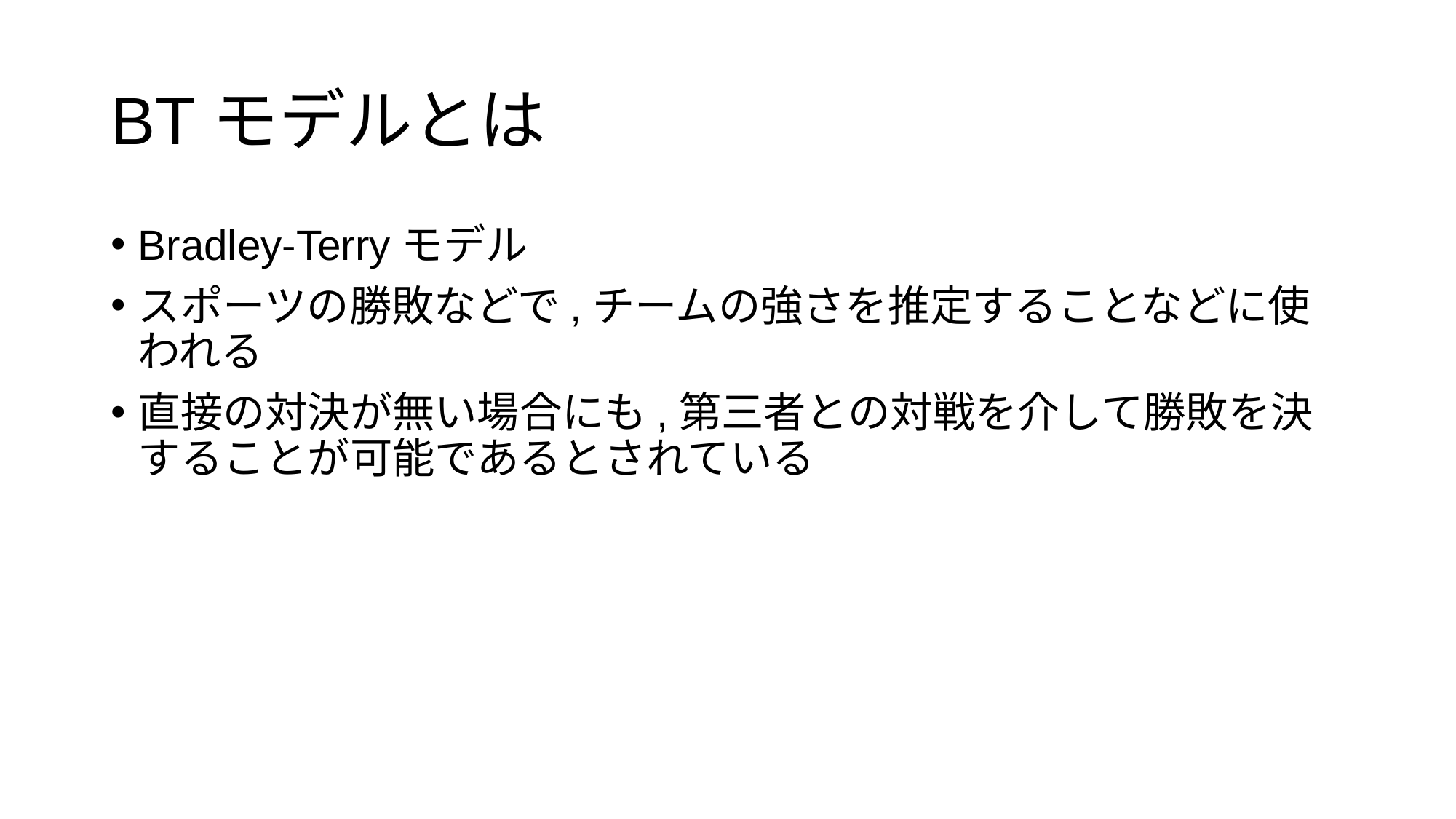

# BTモデルとは
Bradley-Terryモデル
スポーツの勝敗などで,チームの強さを推定することなどに使われる
直接の対決が無い場合にも,第三者との対戦を介して勝敗を決することが可能であるとされている